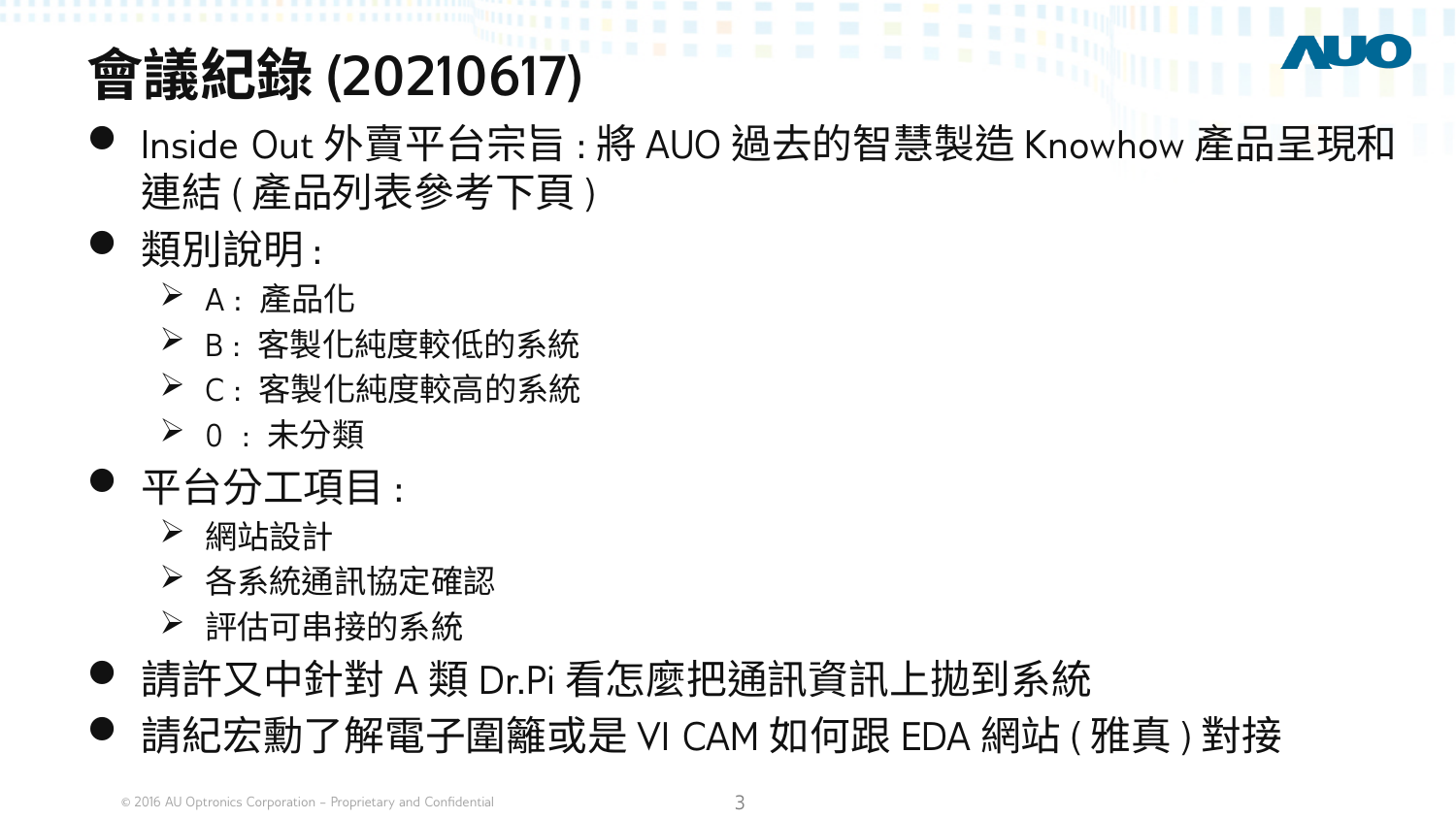

# 會議紀錄(20210617)
Inside Out外賣平台宗旨:將AUO過去的智慧製造Knowhow產品呈現和連結(產品列表參考下頁)
類別說明:
A : 產品化
B : 客製化純度較低的系統
C : 客製化純度較高的系統
0  : 未分類
平台分工項目:
網站設計
各系統通訊協定確認
評估可串接的系統
請許又中針對A類Dr.Pi看怎麼把通訊資訊上拋到系統
請紀宏勳了解電子圍籬或是VI CAM如何跟EDA網站(雅真)對接